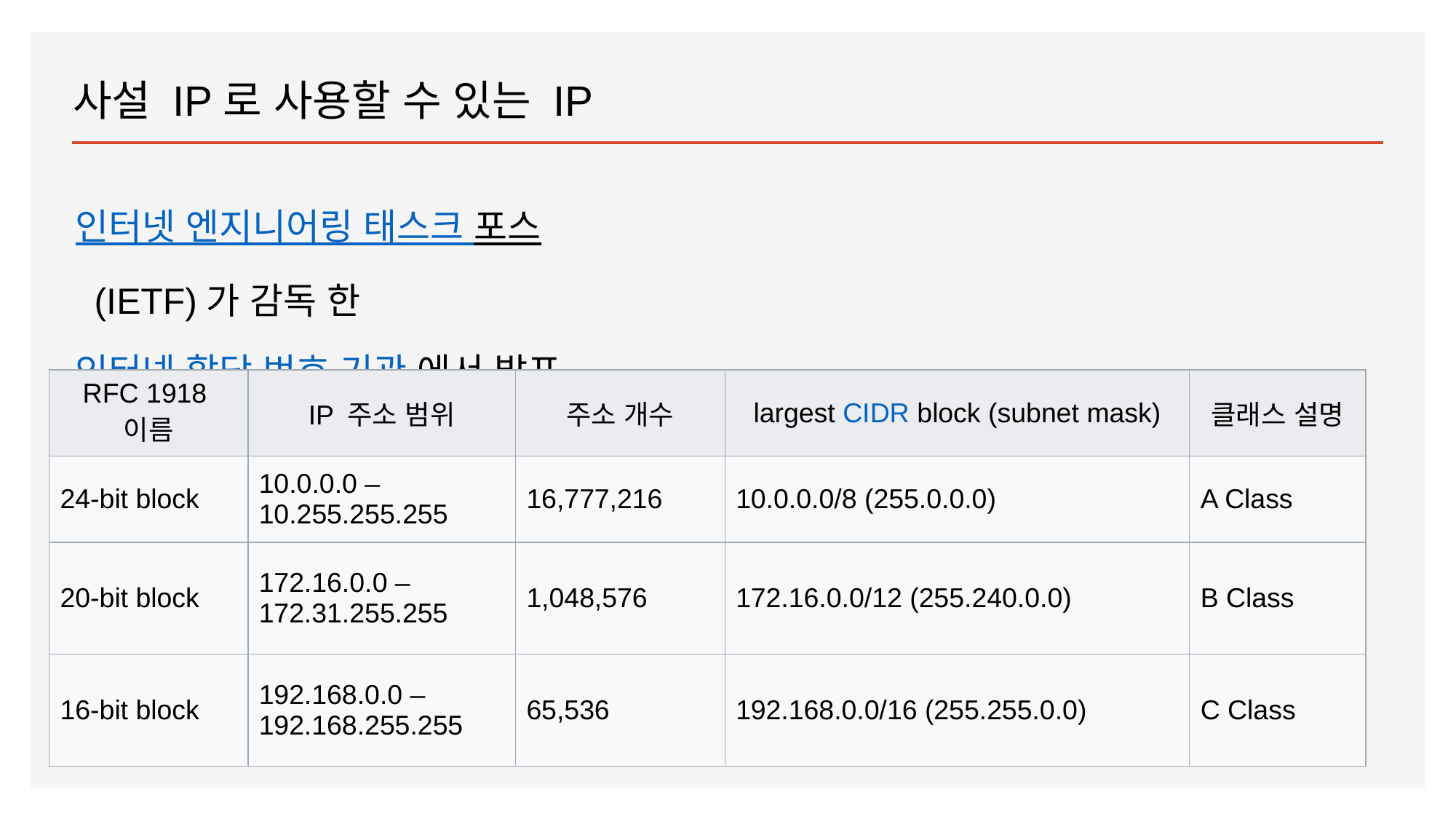

# 사설 IP로 사용할 수 있는 IP
인터넷 엔지니어링 태스크 포스 (IETF)가 감독 한 인터넷 할당 번호 기관 에서 발표 한, 개인 네트워크에 대한 범위는 다음의 IPv4 주소를 예약 (IANA) RFC 1918 출처:wiki
| RFC 1918 이름 | IP 주소 범위 | 주소 개수 | largest CIDR block (subnet mask) | 클래스 설명 |
| --- | --- | --- | --- | --- |
| 24-bit block | 10.0.0.0 – 10.255.255.255 | 16,777,216 | 10.0.0.0/8 (255.0.0.0) | A Class |
| 20-bit block | 172.16.0.0 – 172.31.255.255 | 1,048,576 | 172.16.0.0/12 (255.240.0.0) | B Class |
| 16-bit block | 192.168.0.0 – 192.168.255.255 | 65,536 | 192.168.0.0/16 (255.255.0.0) | C Class |